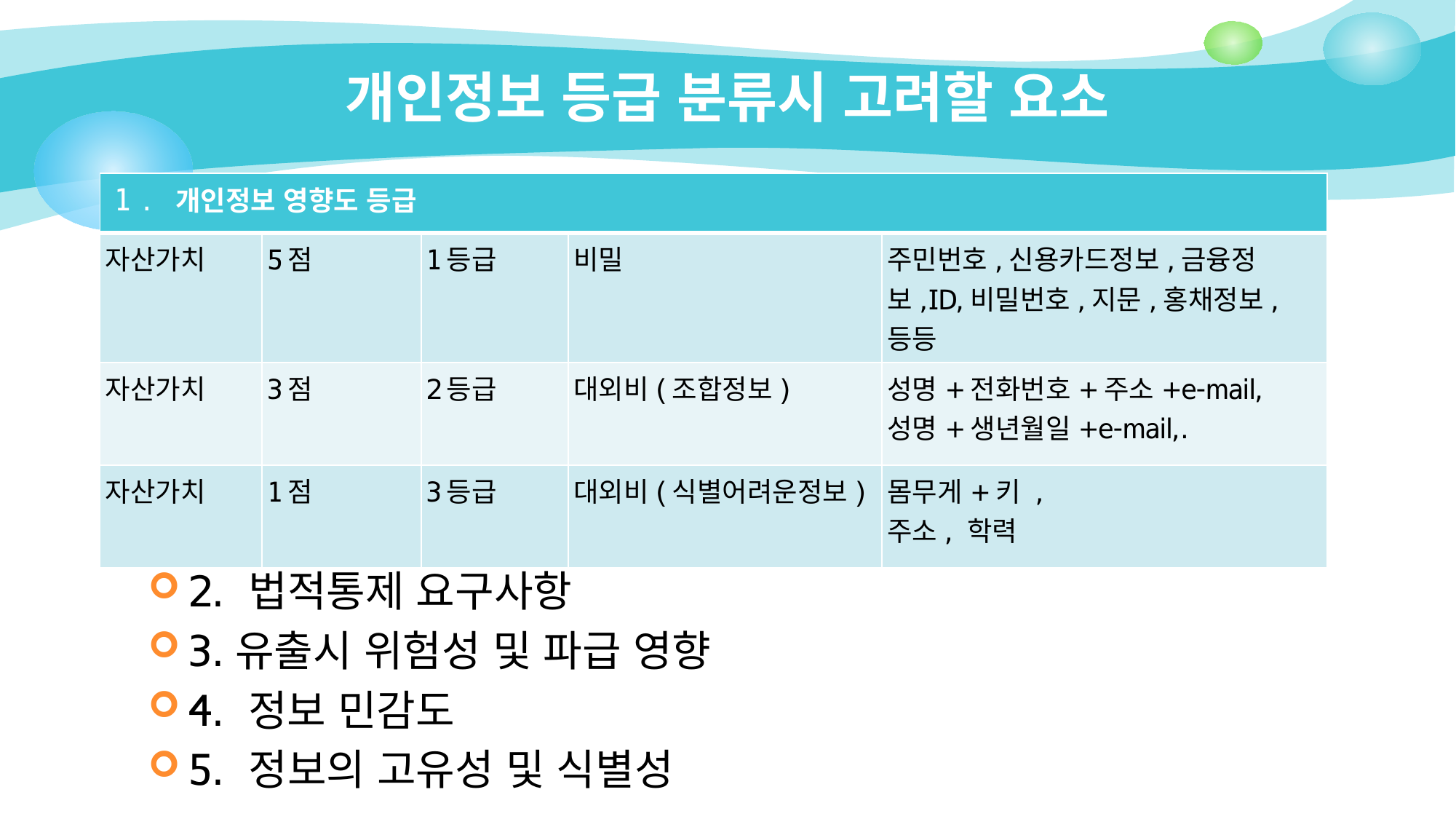

# 개인정보 등급 분류시 고려할 요소
| 1 . 개인정보 영향도 등급 |  |  |  |  |
| --- | --- | --- | --- | --- |
| 자산가치 | 5점 | 1등급 | 비밀 | 주민번호,신용카드정보,금융정보,ID,비밀번호,지문,홍채정보,등등 |
| 자산가치 | 3점 | 2등급 | 대외비(조합정보) | 성명+전화번호+주소+e-mail, 성명+생년월일+e-mail,. |
| 자산가치 | 1점 | 3등급 | 대외비(식별어려운정보) | 몸무게+키 , 주소, 학력 |
2. 법적통제 요구사항
3.유출시 위험성 및 파급 영향
4. 정보 민감도
5. 정보의 고유성 및 식별성